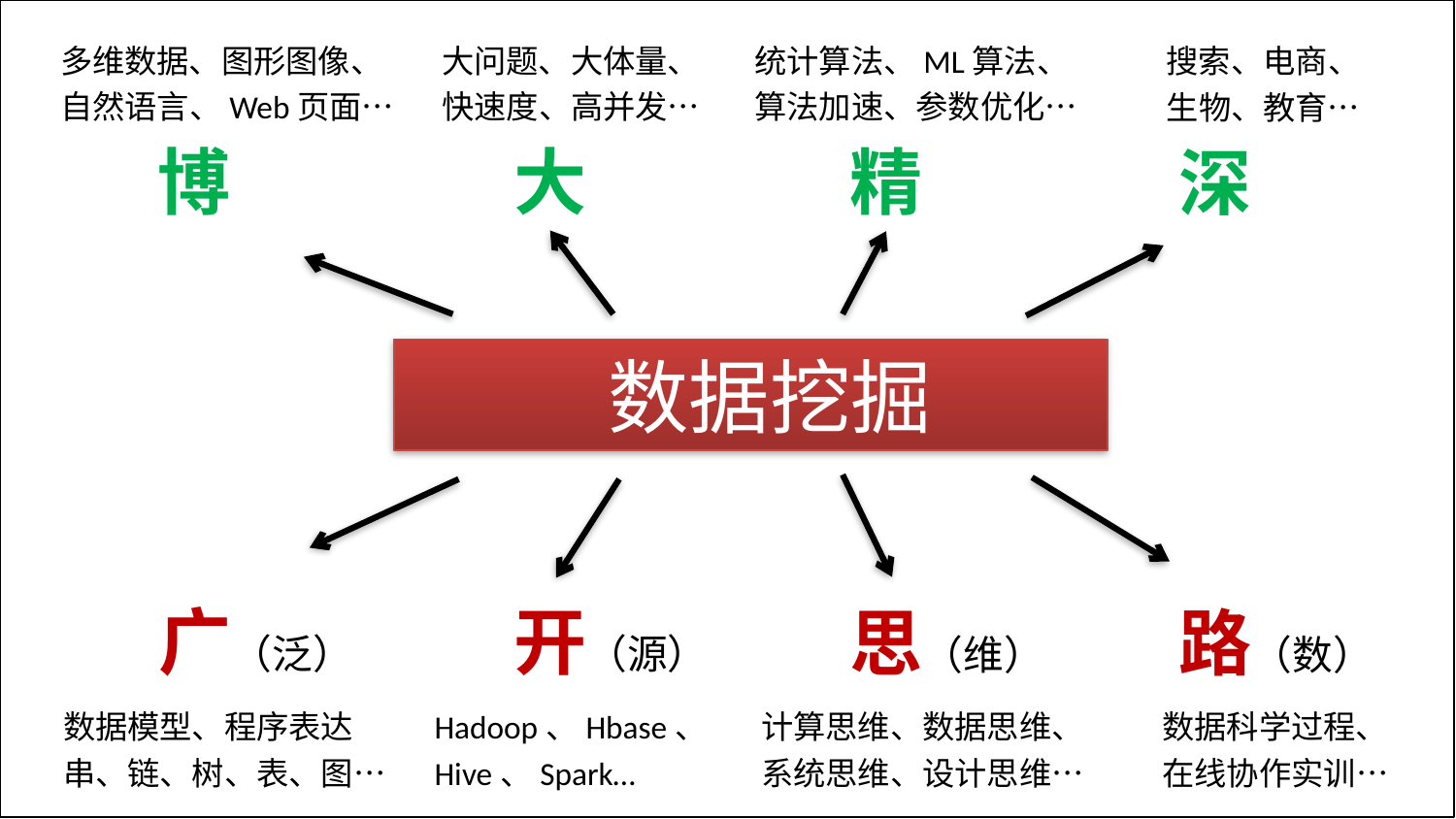

多维数据、图形图像、
自然语言、Web页面…
大问题、大体量、
快速度、高并发…
统计算法、ML算法、
算法加速、参数优化…
搜索、电商、生物、教育…
博
大
精
深
 数据挖掘
广（泛）
开（源）
思（维）
路（数）
数据模型、程序表达
串、链、树、表、图…
Hadoop、Hbase、
Hive、Spark…
计算思维、数据思维、
系统思维、设计思维…
数据科学过程、在线协作实训…